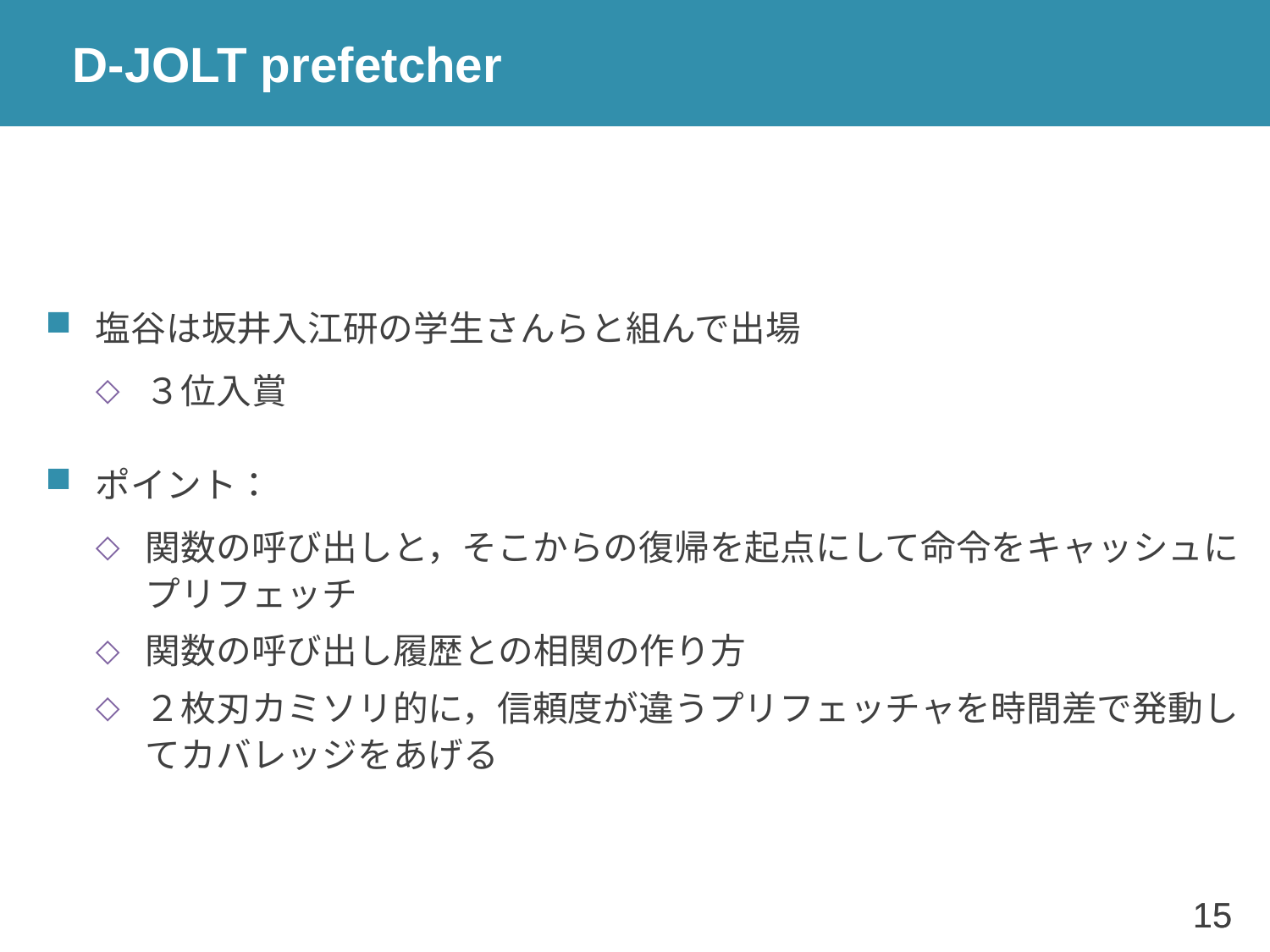

# D-JOLT prefetcher
塩谷は坂井入江研の学生さんらと組んで出場
３位入賞
ポイント：
関数の呼び出しと，そこからの復帰を起点にして命令をキャッシュにプリフェッチ
関数の呼び出し履歴との相関の作り方
２枚刃カミソリ的に，信頼度が違うプリフェッチャを時間差で発動してカバレッジをあげる